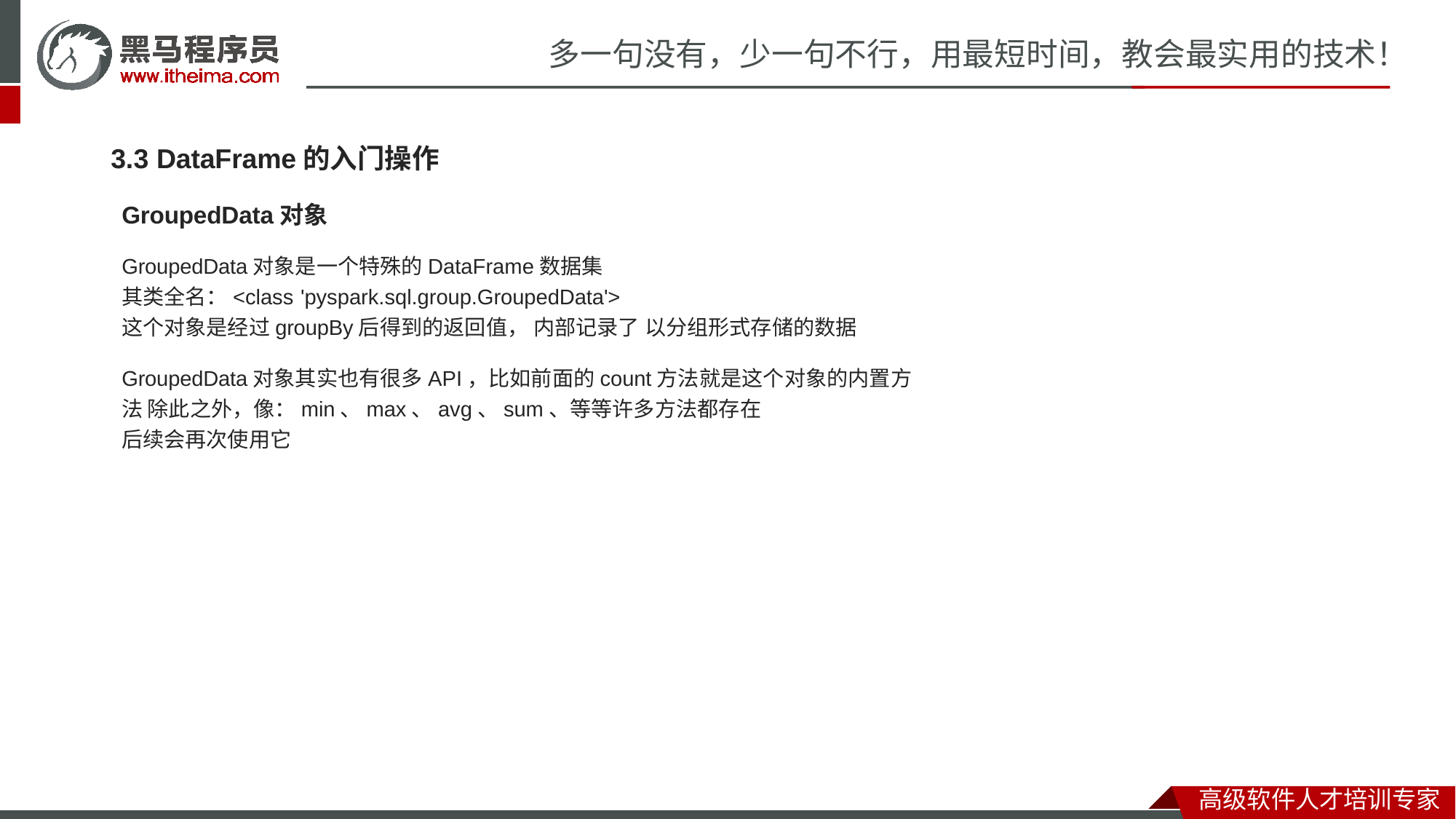

# 多一句没有，少一句不行，用最短时间，教会最实用的技术！

3.3 DataFrame的入门操作
GroupedData对象
GroupedData对象是一个特殊的DataFrame数据集
其类全名：<class 'pyspark.sql.group.GroupedData'>
这个对象是经过groupBy后得到的返回值， 内部记录了 以分组形式存储的数据

GroupedData对象其实也有很多API，比如前面的count方法就是这个对象的内置方法 除此之外，像：min、max、avg、sum、等等许多方法都存在
后续会再次使用它
高级软件人才培训专家